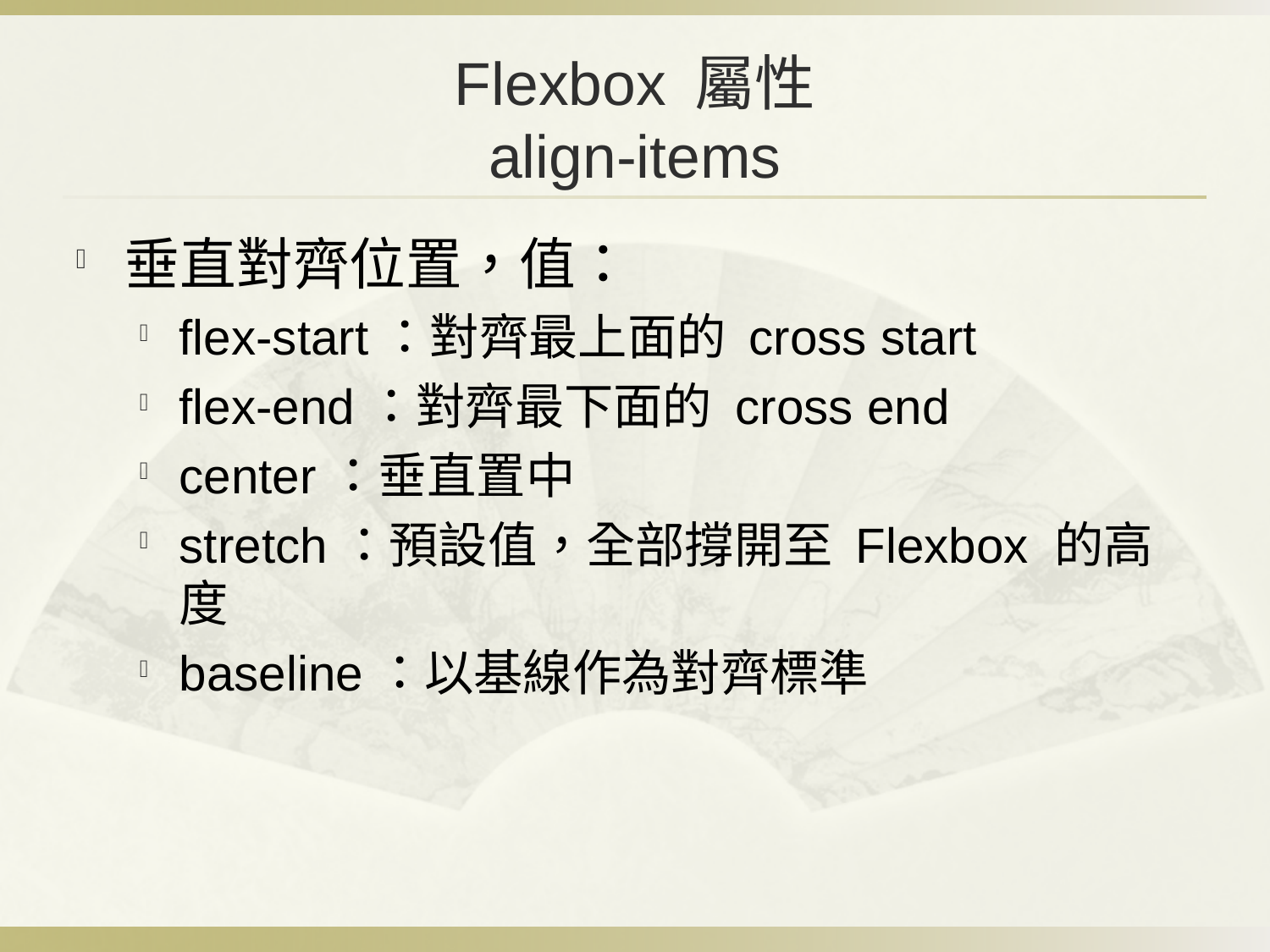

# Flexbox 屬性 align-items
垂直對齊位置，值：
flex-start：對齊最上面的 cross start
flex-end：對齊最下面的 cross end
center：垂直置中
stretch：預設值，全部撐開至 Flexbox 的高度
baseline：以基線作為對齊標準